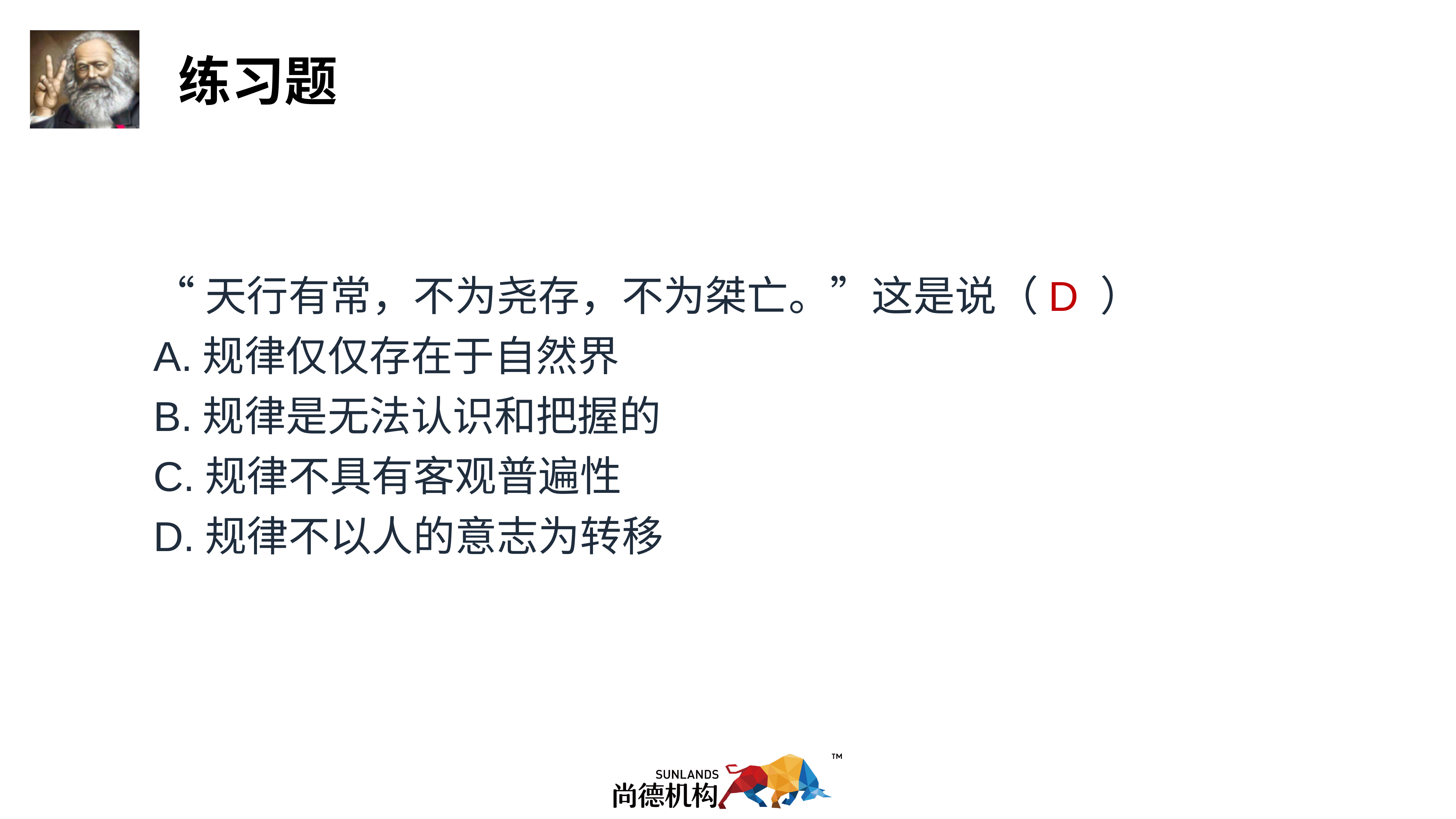

“天行有常，不为尧存，不为桀亡。”这是说（D ）
A.规律仅仅存在于自然界
B.规律是无法认识和把握的
C.规律不具有客观普遍性
D.规律不以人的意志为转移